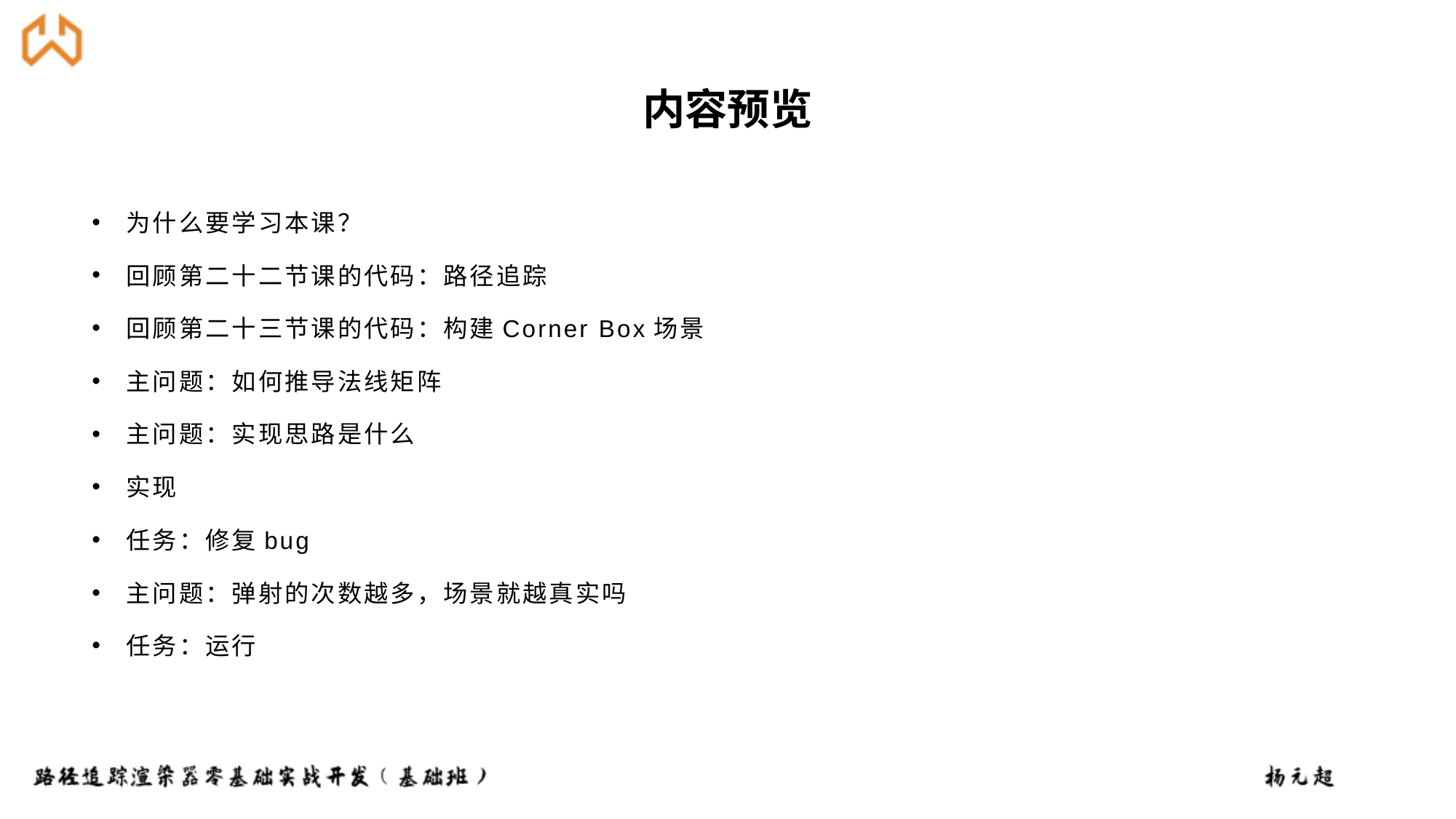

为什么要学习本课？
回顾第二十二节课的代码：路径追踪
回顾第二十三节课的代码：构建Corner Box场景
主问题：如何推导法线矩阵
主问题：实现思路是什么
实现
任务：修复bug
主问题：弹射的次数越多，场景就越真实吗
任务：运行